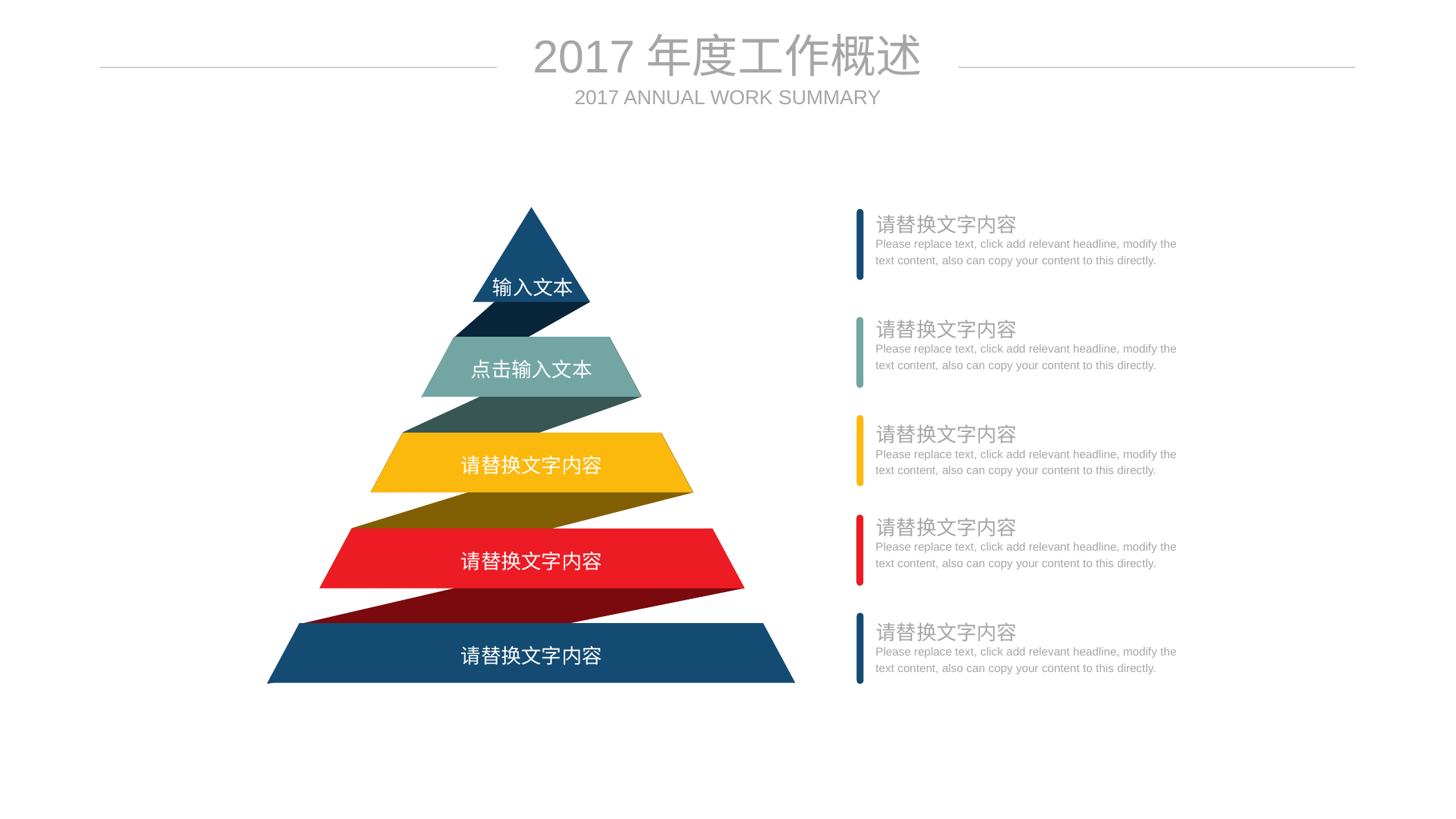

2017年度工作概述
2017 ANNUAL WORK SUMMARY

输入文本
请替换文字内容
Please replace text, click add relevant headline, modify the text content, also can copy your content to this directly.

请替换文字内容
Please replace text, click add relevant headline, modify the text content, also can copy your content to this directly.

点击输入文本

请替换文字内容
Please replace text, click add relevant headline, modify the text content, also can copy your content to this directly.

请替换文字内容

请替换文字内容
Please replace text, click add relevant headline, modify the text content, also can copy your content to this directly.

请替换文字内容

请替换文字内容
Please replace text, click add relevant headline, modify the text content, also can copy your content to this directly.

请替换文字内容